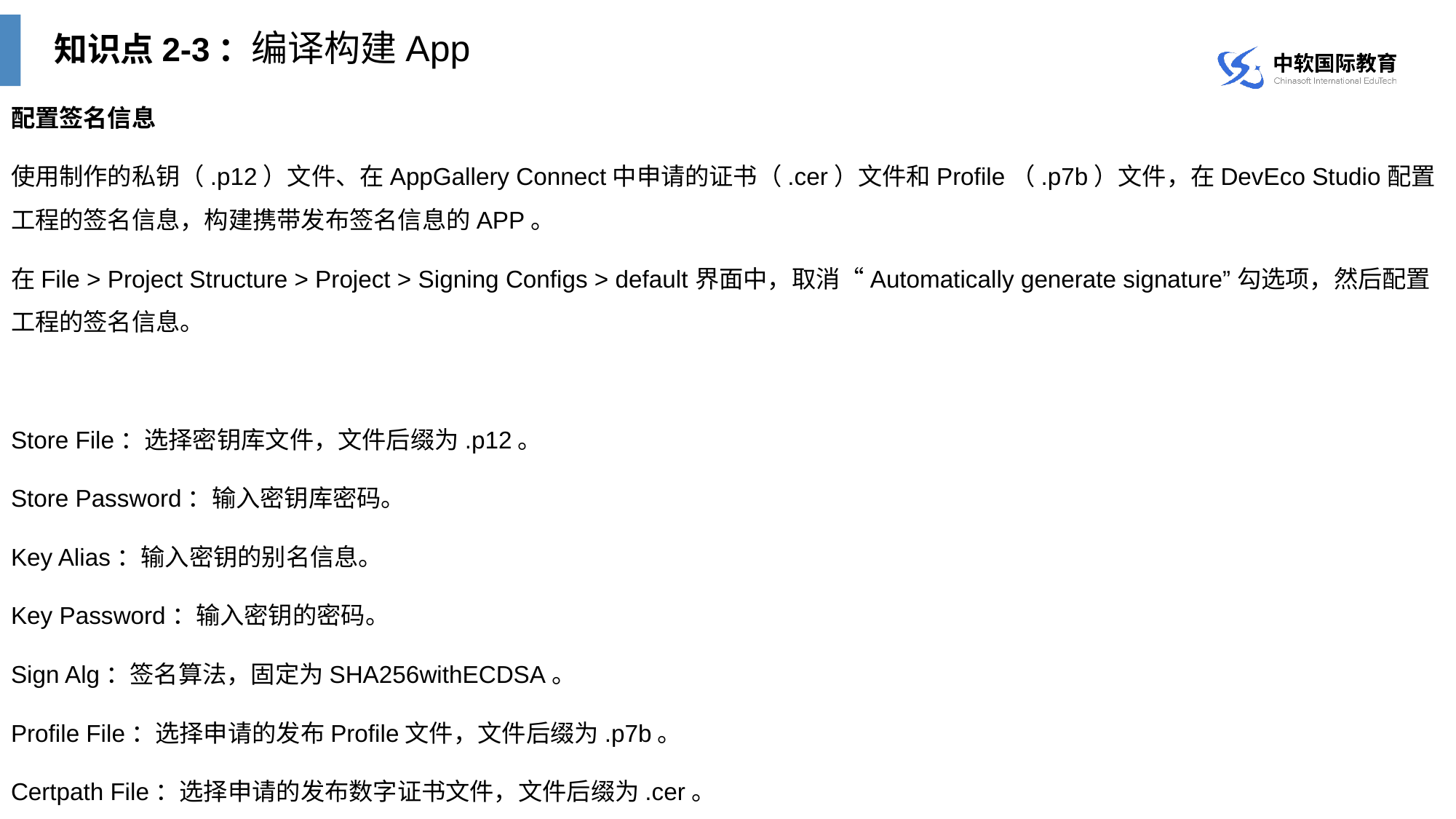

知识点2-3：编译构建App
配置签名信息
使用制作的私钥（.p12）文件、在AppGallery Connect中申请的证书（.cer）文件和Profile（.p7b）文件，在DevEco Studio配置工程的签名信息，构建携带发布签名信息的APP。
在File > Project Structure > Project > Signing Configs > default界面中，取消“Automatically generate signature”勾选项，然后配置工程的签名信息。

Store File：选择密钥库文件，文件后缀为.p12。
Store Password：输入密钥库密码。
Key Alias：输入密钥的别名信息。
Key Password：输入密钥的密码。
Sign Alg：签名算法，固定为SHA256withECDSA。
Profile File：选择申请的发布Profile文件，文件后缀为.p7b。
Certpath File：选择申请的发布数字证书文件，文件后缀为.cer。